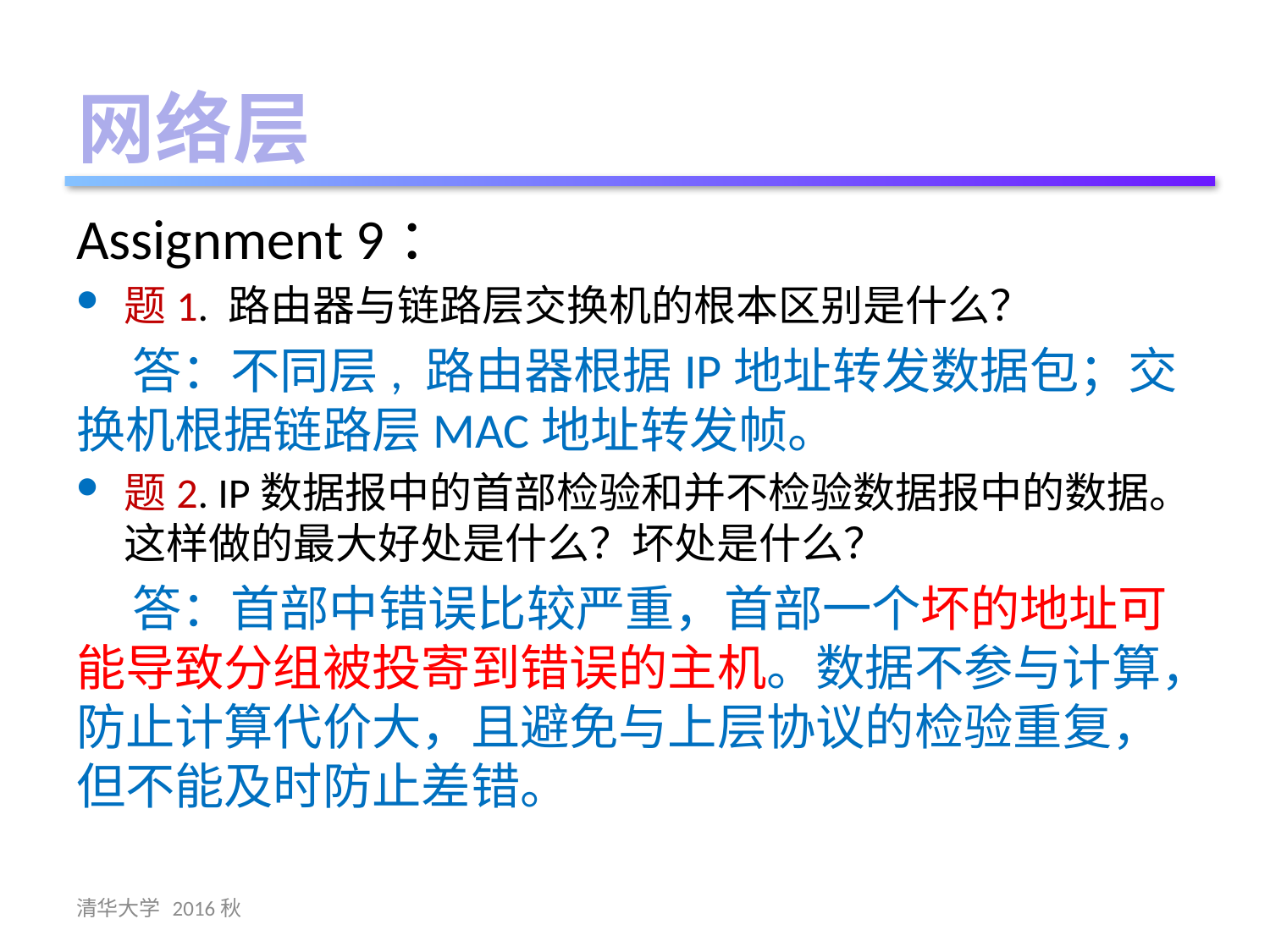

网络层
Assignment 9：
题1. 路由器与链路层交换机的根本区别是什么？
    答：不同层, 路由器根据IP地址转发数据包；交换机根据链路层MAC地址转发帧。
题2. IP数据报中的首部检验和并不检验数据报中的数据。这样做的最大好处是什么？坏处是什么？
    答：首部中错误比较严重，首部一个坏的地址可能导致分组被投寄到错误的主机。数据不参与计算，防止计算代价大，且避免与上层协议的检验重复，但不能及时防止差错。
清华大学 2016秋
51